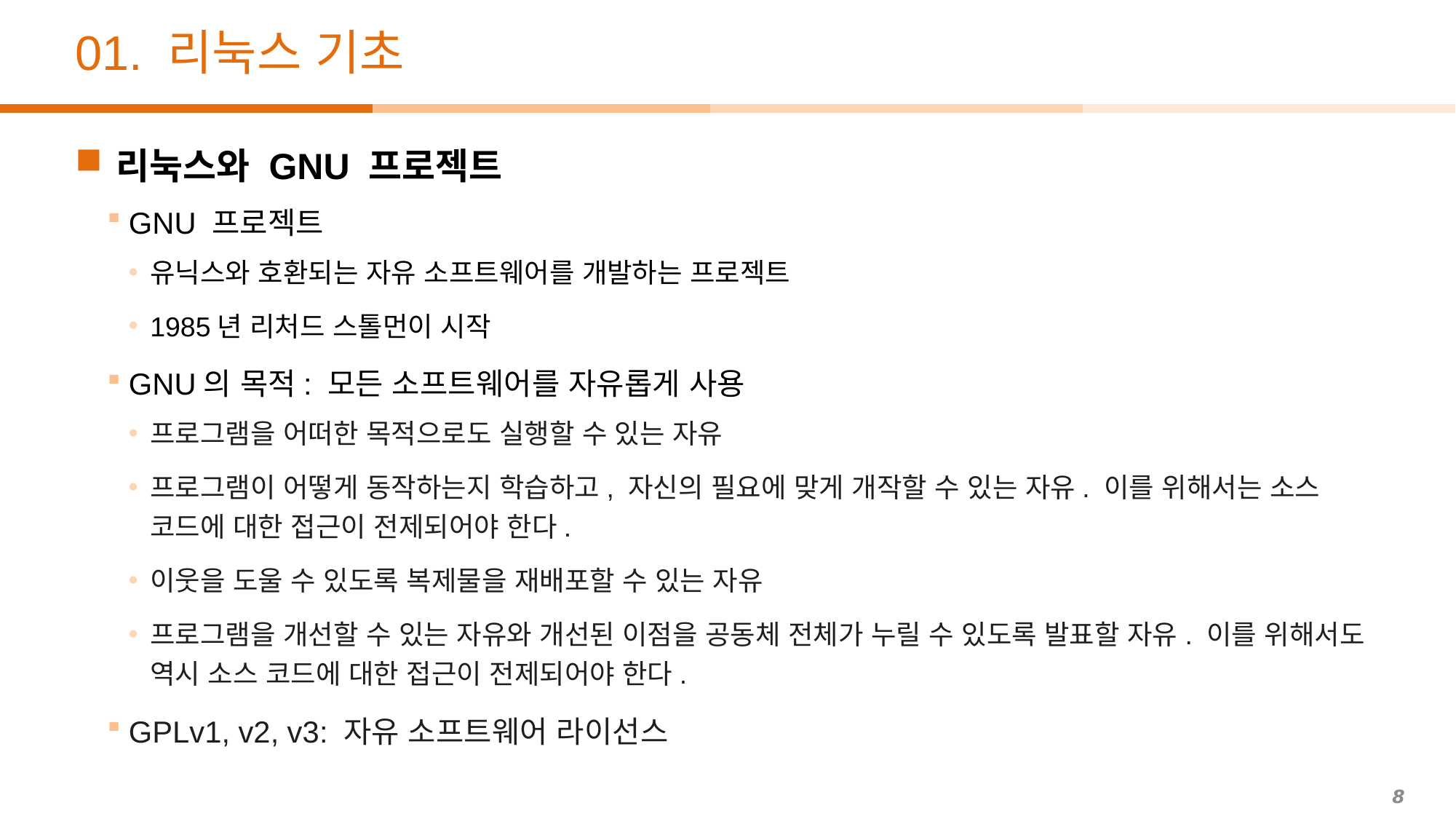

# 01. 리눅스 기초
리눅스와 GNU 프로젝트
GNU 프로젝트
유닉스와 호환되는 자유 소프트웨어를 개발하는 프로젝트
1985년 리처드 스톨먼이 시작
GNU의 목적: 모든 소프트웨어를 자유롭게 사용
프로그램을 어떠한 목적으로도 실행할 수 있는 자유
프로그램이 어떻게 동작하는지 학습하고, 자신의 필요에 맞게 개작할 수 있는 자유. 이를 위해서는 소스 코드에 대한 접근이 전제되어야 한다.
이웃을 도울 수 있도록 복제물을 재배포할 수 있는 자유
프로그램을 개선할 수 있는 자유와 개선된 이점을 공동체 전체가 누릴 수 있도록 발표할 자유. 이를 위해서도 역시 소스 코드에 대한 접근이 전제되어야 한다.
GPLv1, v2, v3: 자유 소프트웨어 라이선스